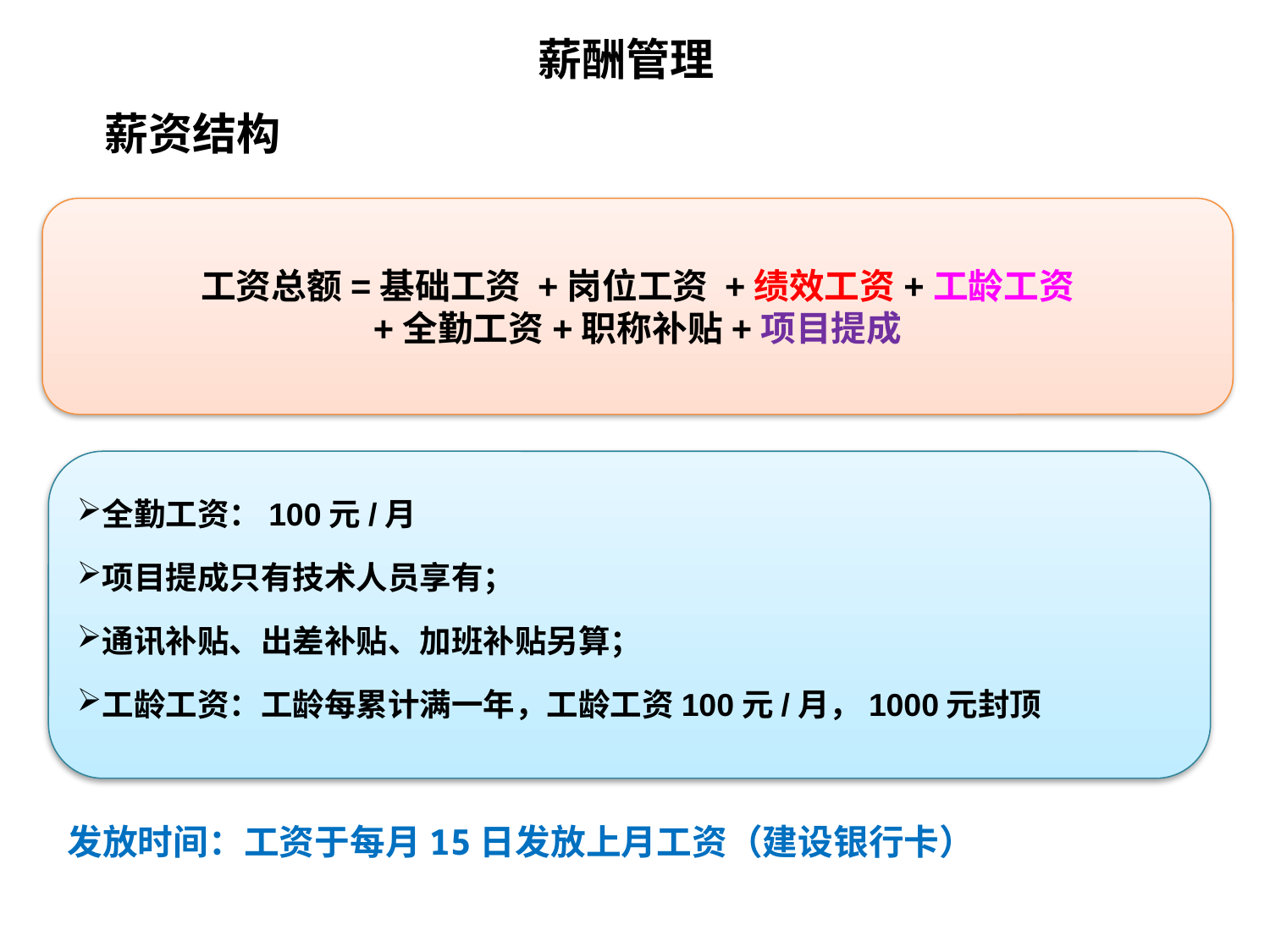

# 薪酬管理
薪资结构
工资总额=基础工资 +岗位工资 +绩效工资+工龄工资
+全勤工资+职称补贴+项目提成

全勤工资：100元/月
项目提成只有技术人员享有；
通讯补贴、出差补贴、加班补贴另算；
工龄工资：工龄每累计满一年，工龄工资100元/月，1000元封顶

发放时间：工资于每月15日发放上月工资（建设银行卡）